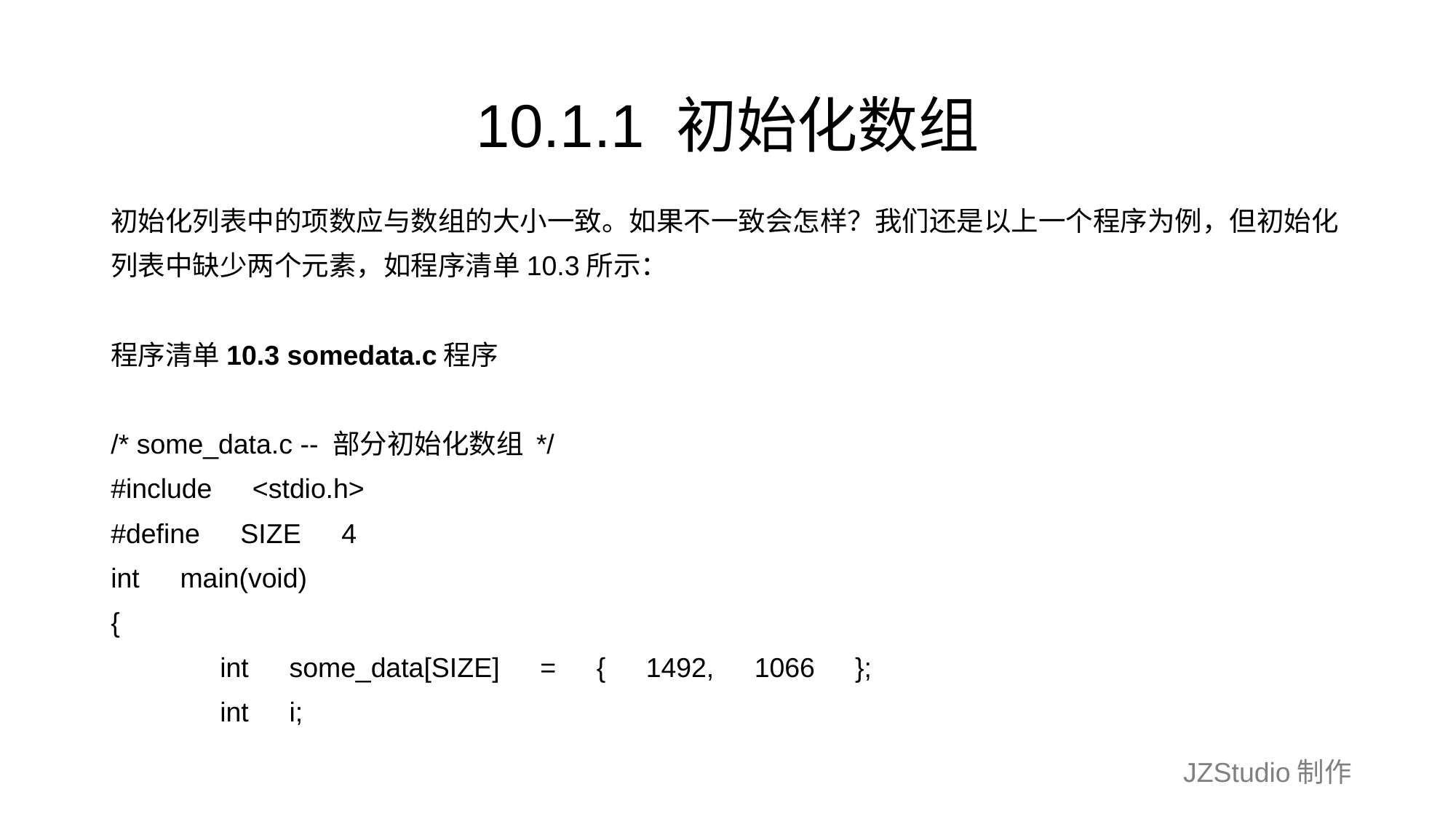

# 10.1.1 初始化数组
初始化列表中的项数应与数组的大小一致。如果不一致会怎样？我们还是以上一个程序为例，但初始化
列表中缺少两个元素，如程序清单10.3所示：

程序清单10.3 somedata.c程序

/* some_data.c -- 部分初始化数组 */
#include　<stdio.h>
#define　SIZE　4
int　main(void)
{
	int　some_data[SIZE]　=　{　1492,　1066　};
	int　i;